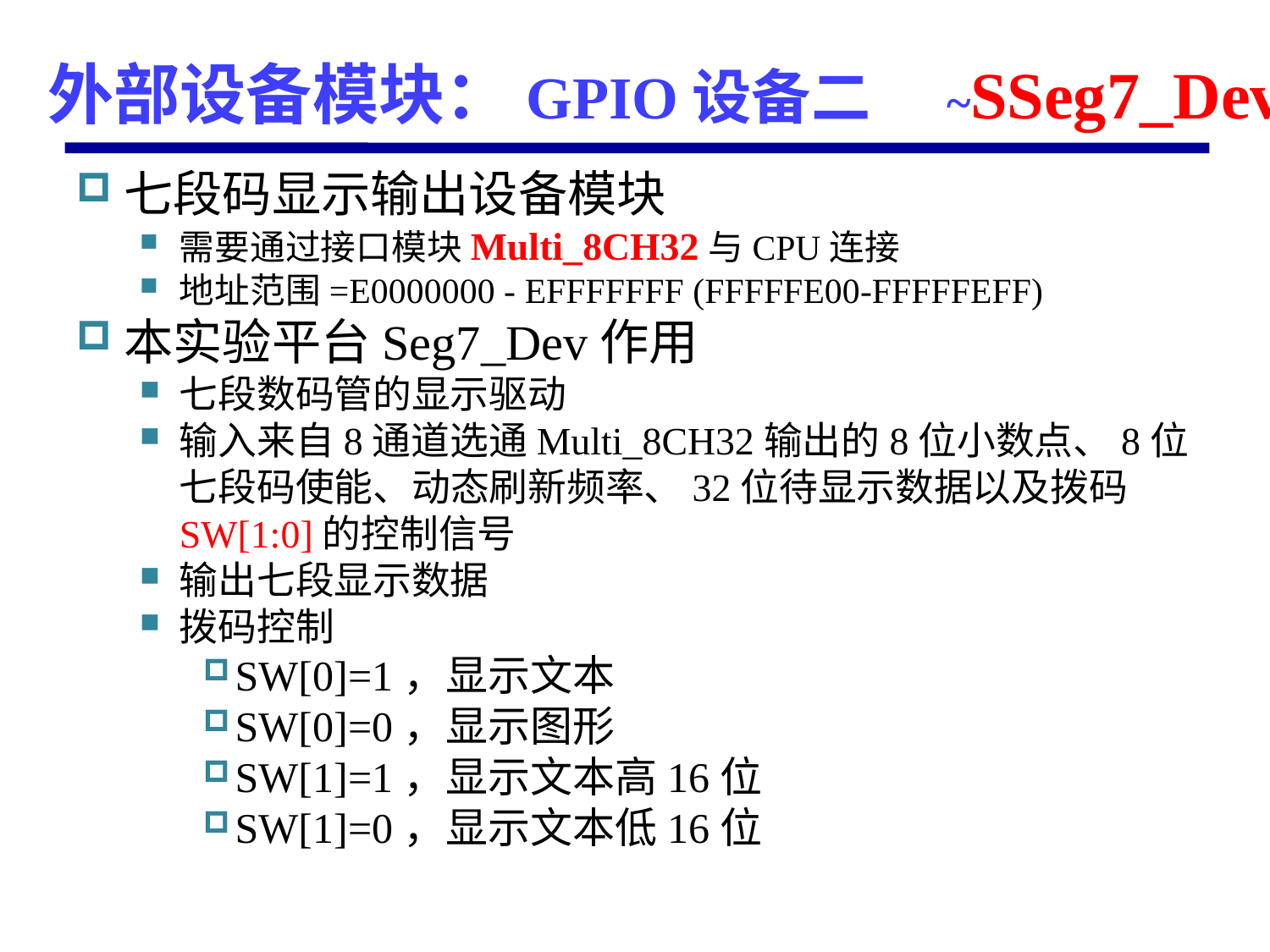

# 外部设备模块：GPIO设备二	     ~SSeg7_Dev
七段码显示输出设备模块
需要通过接口模块Multi_8CH32与CPU连接
地址范围=E0000000 - EFFFFFFF (FFFFFE00-FFFFFEFF)
本实验平台Seg7_Dev作用
七段数码管的显示驱动
输入来自8通道选通Multi_8CH32输出的8位小数点、8位七段码使能、动态刷新频率、32位待显示数据以及拨码SW[1:0]的控制信号
输出七段显示数据
拨码控制
SW[0]=1，显示文本
SW[0]=0，显示图形
SW[1]=1，显示文本高16位
SW[1]=0，显示文本低16位